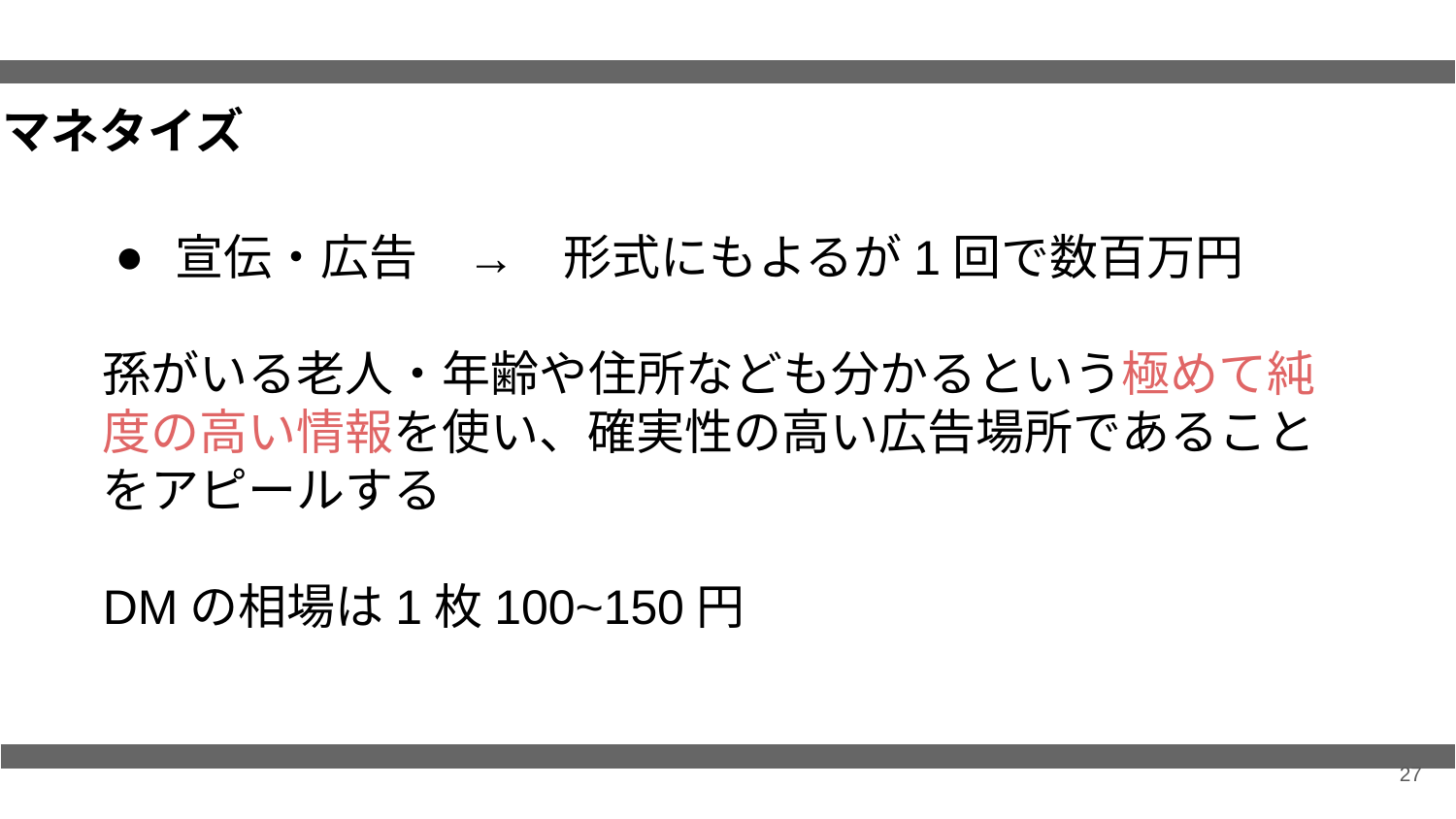

マネタイズ
宣伝・広告　→　形式にもよるが1回で数百万円

孫がいる老人・年齢や住所なども分かるという極めて純度の高い情報を使い、確実性の高い広告場所であることをアピールする

DMの相場は1枚100~150円
27